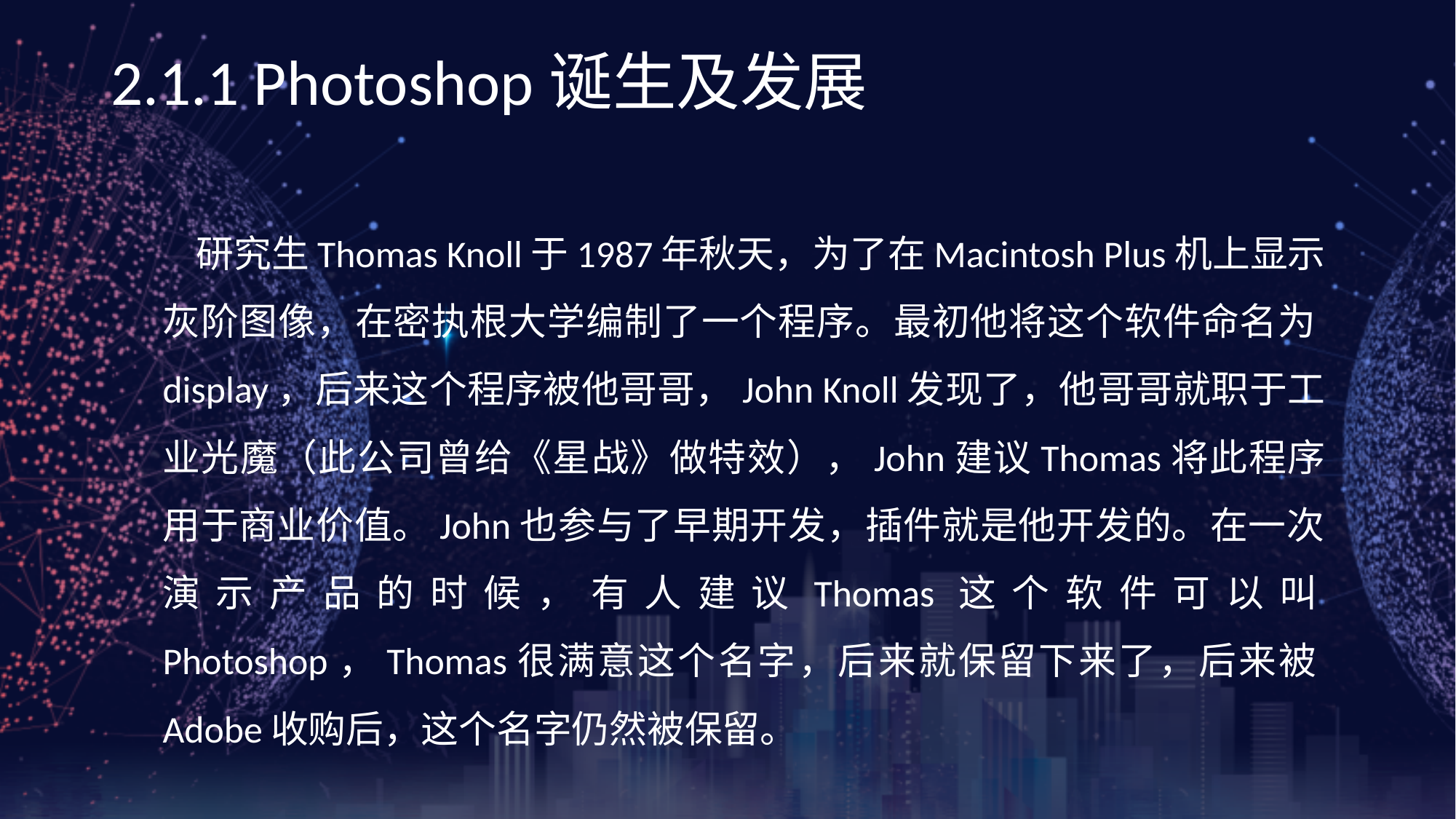

《网页设计与制作案例教程》（第3版）
# 2.1.1 Photoshop诞生及发展
      研究生Thomas Knoll于1987年秋天，为了在Macintosh Plus机上显示灰阶图像，在密执根大学编制了一个程序。最初他将这个软件命名为display，后来这个程序被他哥哥，John Knoll发现了，他哥哥就职于工业光魔（此公司曾给《星战》做特效），John建议Thomas将此程序用于商业价值。John也参与了早期开发，插件就是他开发的。在一次演示产品的时候，有人建议Thomas这个软件可以叫Photoshop，Thomas很满意这个名字，后来就保留下来了，后来被Adobe收购后，这个名字仍然被保留。